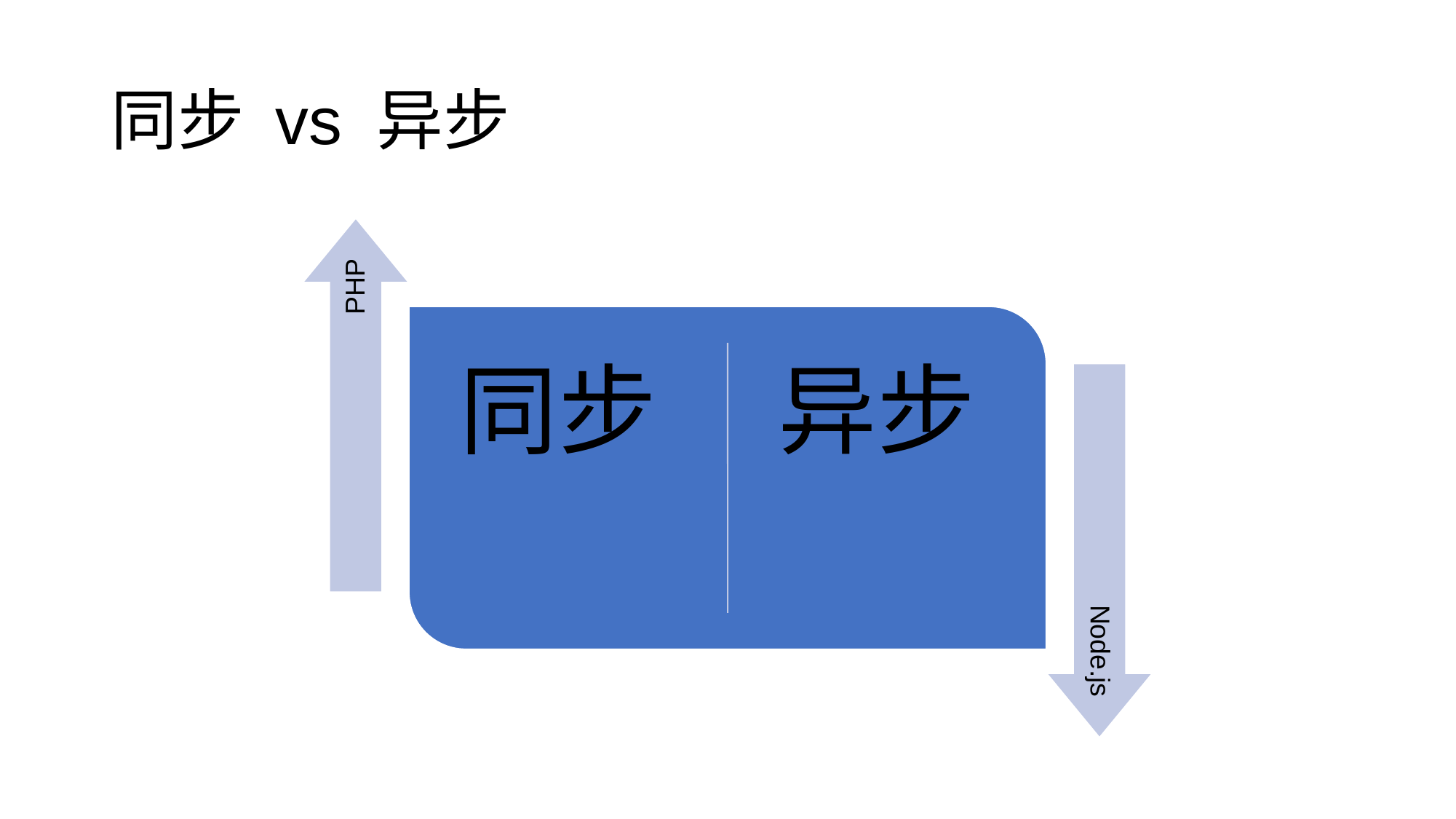

# 同步 vs 异步
同步
异步
PHP
Node.js